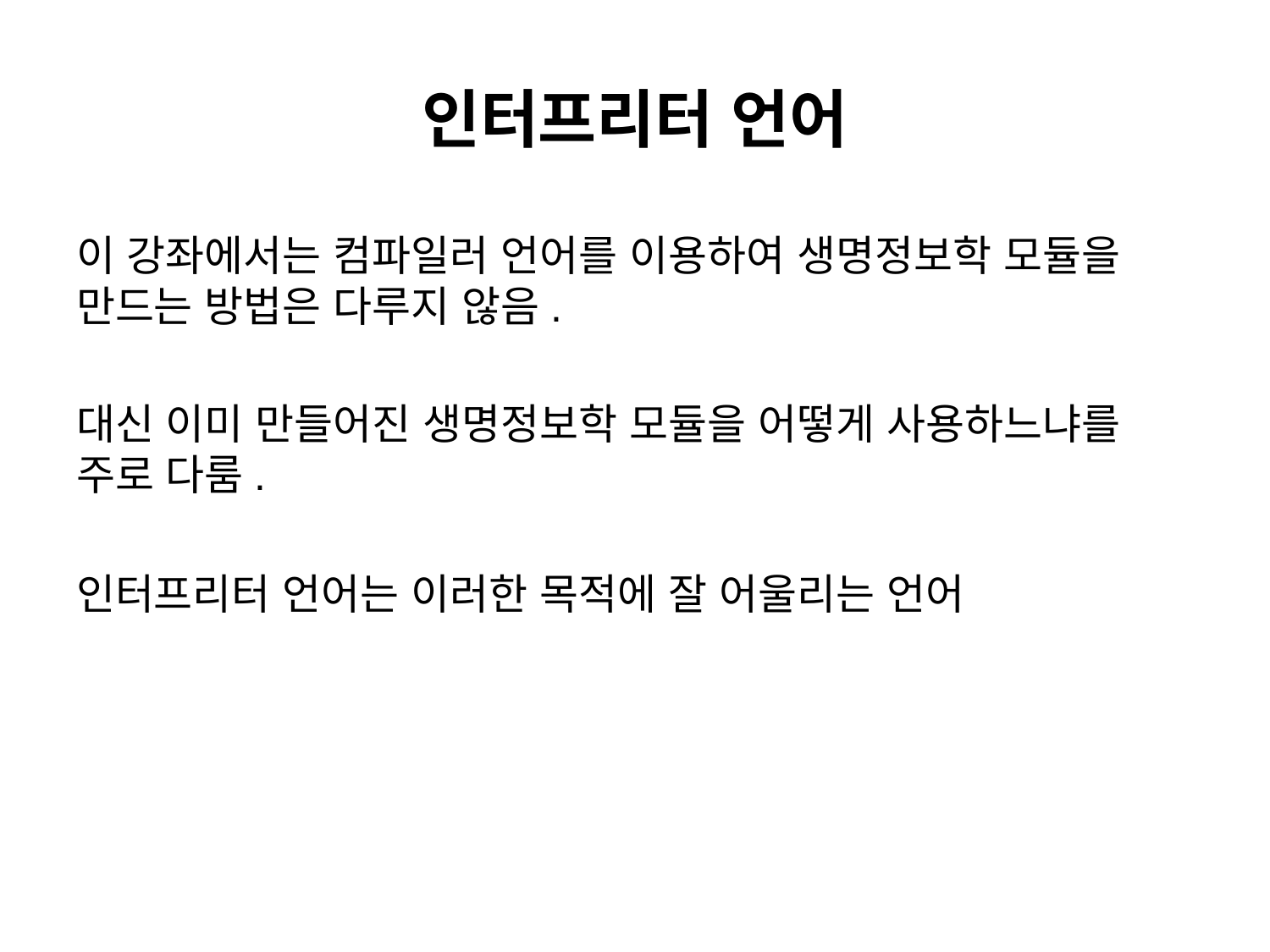

# 인터프리터 언어
이 강좌에서는 컴파일러 언어를 이용하여 생명정보학 모듈을 만드는 방법은 다루지 않음.

대신 이미 만들어진 생명정보학 모듈을 어떻게 사용하느냐를 주로 다룸.

인터프리터 언어는 이러한 목적에 잘 어울리는 언어